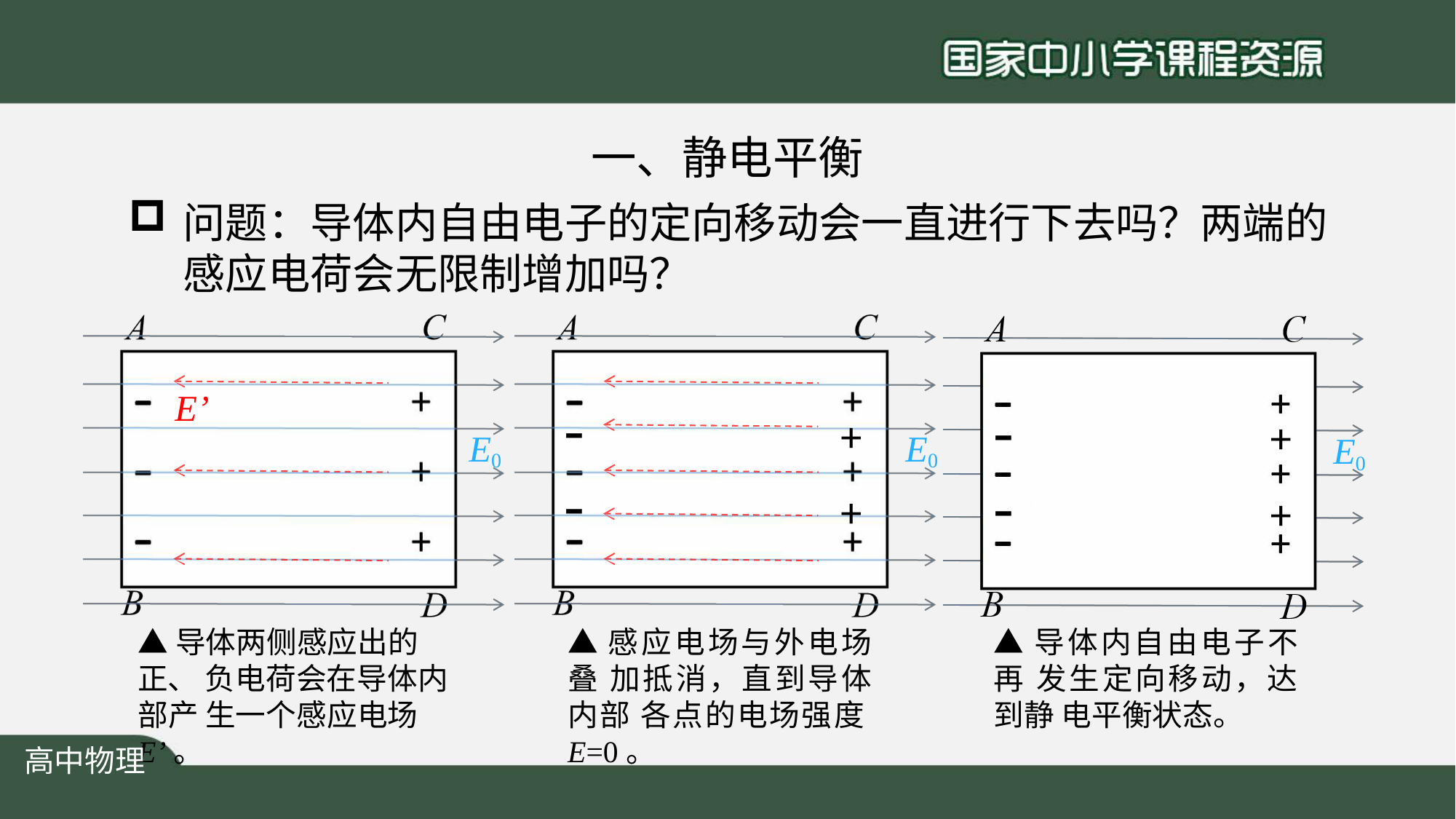

# 一、静电平衡
问题：导体内自由电子的定向移动会一直进行下去吗？两端的 感应电荷会无限制增加吗？

+
+
E’
+
+
-
-
-
-

E0
E0
E0

▲导体两侧感应出的正、 负电荷会在导体内部产 生一个感应电场E’。
▲导体内自由电子不再 发生定向移动，达到静 电平衡状态。
▲感应电场与外电场叠 加抵消，直到导体内部 各点的电场强度E=0。
高中物理